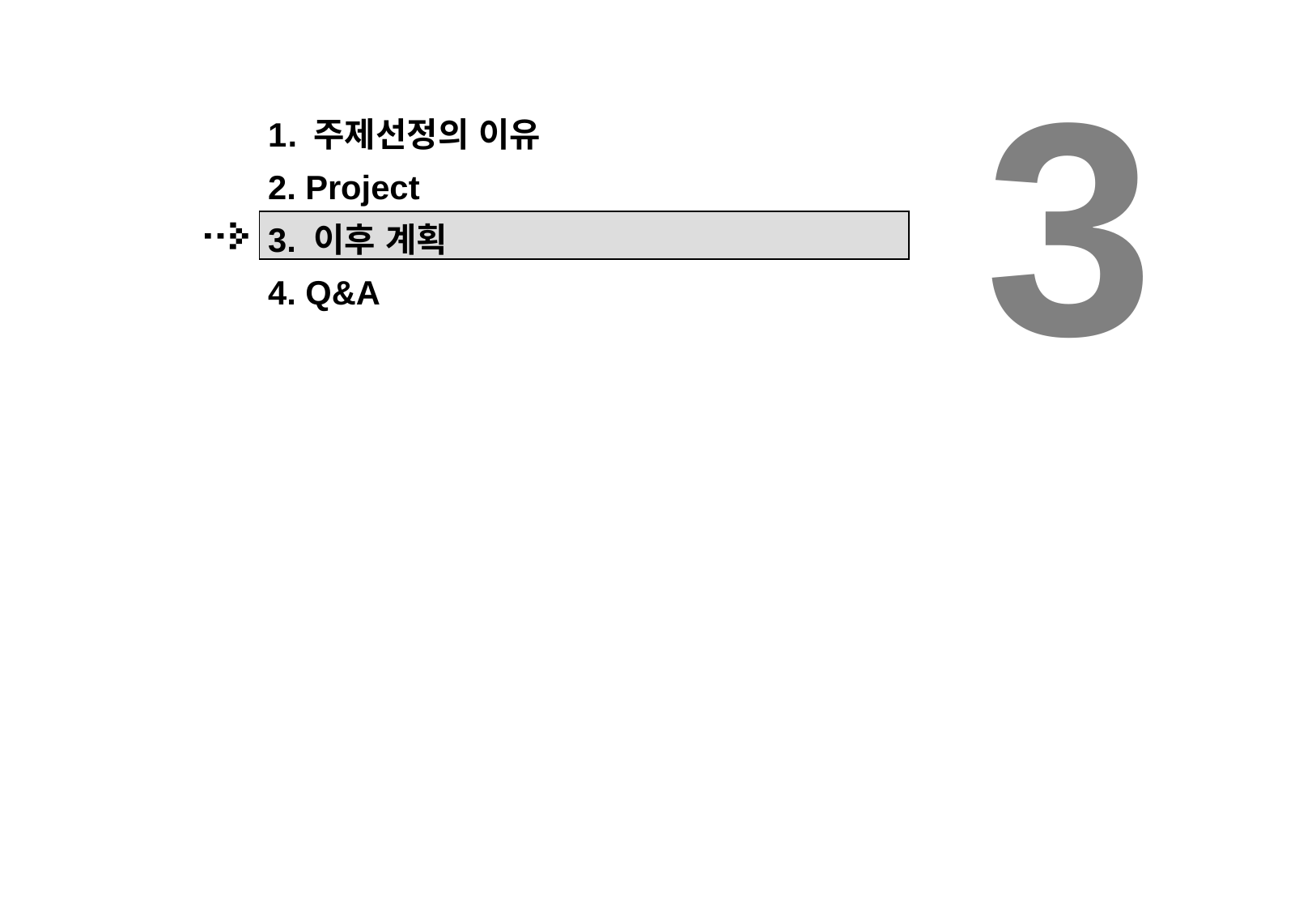

3
주제선정의 이유
2. Project
3. 이후 계획
4. Q&A